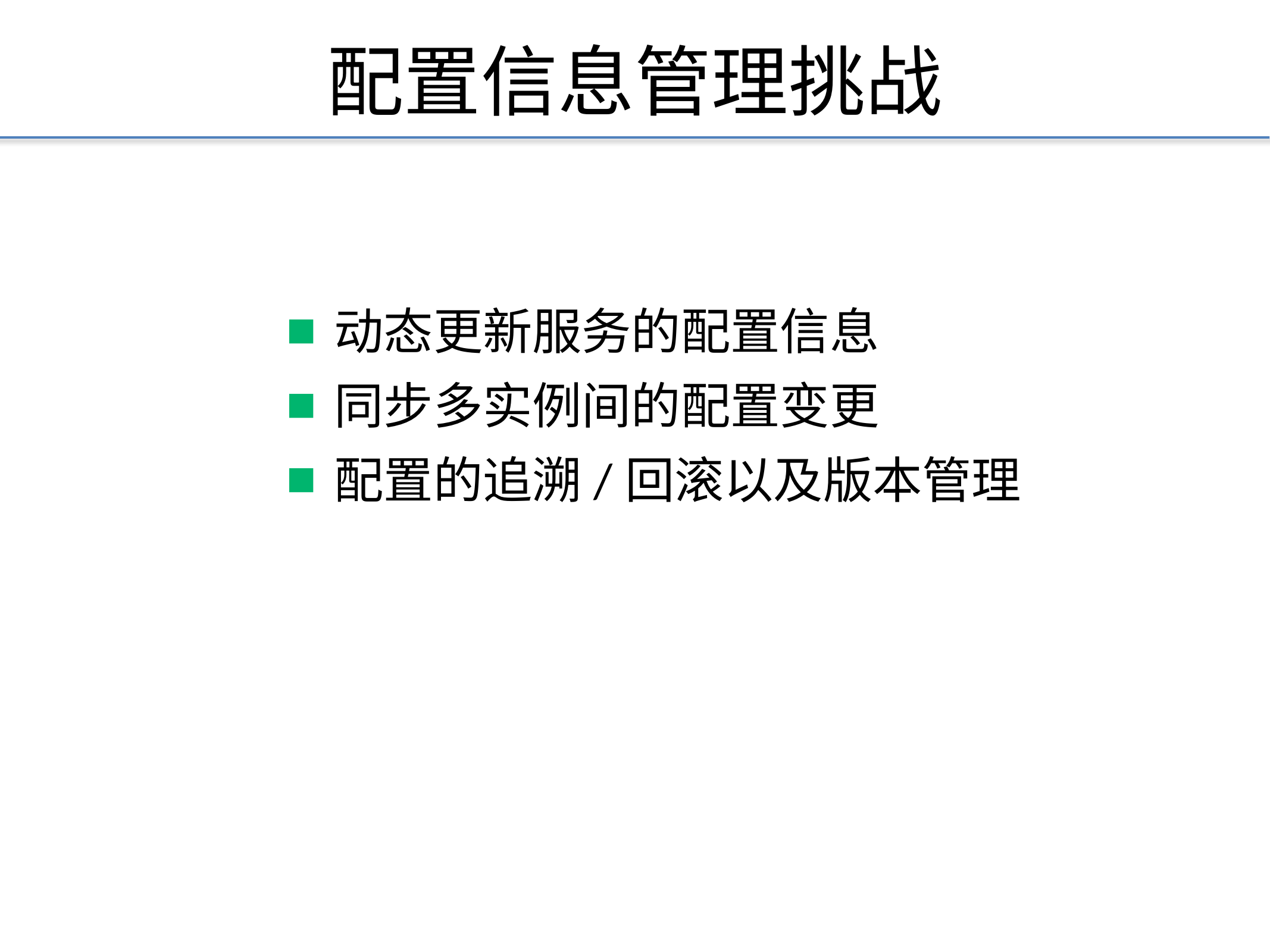

配置信息管理挑战

动态更新服务的配置信息
同步多实例间的配置变更
配置的追溯/回滚以及版本管理
78